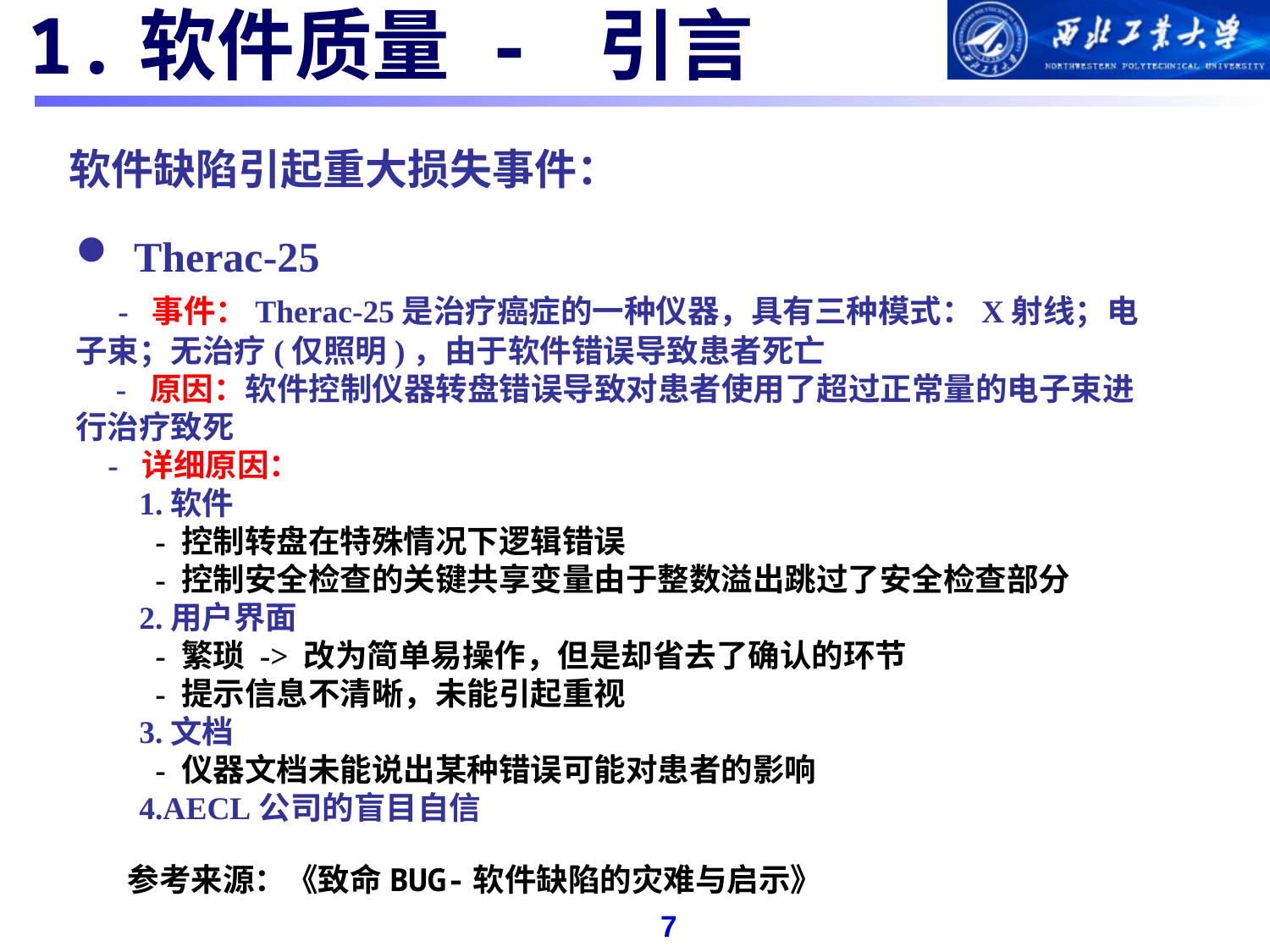

#
1.软件质量 - 引言
软件缺陷引起重大损失事件：
 Therac-25
    -  事件：Therac-25是治疗癌症的一种仪器，具有三种模式：X射线；电子束；无治疗(仅照明)，由于软件错误导致患者死亡
     -  原因：软件控制仪器转盘错误导致对患者使用了超过正常量的电子束进行治疗致死
    -  详细原因：
1.软件
  - 控制转盘在特殊情况下逻辑错误
  - 控制安全检查的关键共享变量由于整数溢出跳过了安全检查部分
2.用户界面
  - 繁琐 -> 改为简单易操作，但是却省去了确认的环节
  - 提示信息不清晰，未能引起重视
3.文档
  - 仪器文档未能说出某种错误可能对患者的影响
4.AECL公司的盲目自信

参考来源：《致命BUG-软件缺陷的灾难与启示》